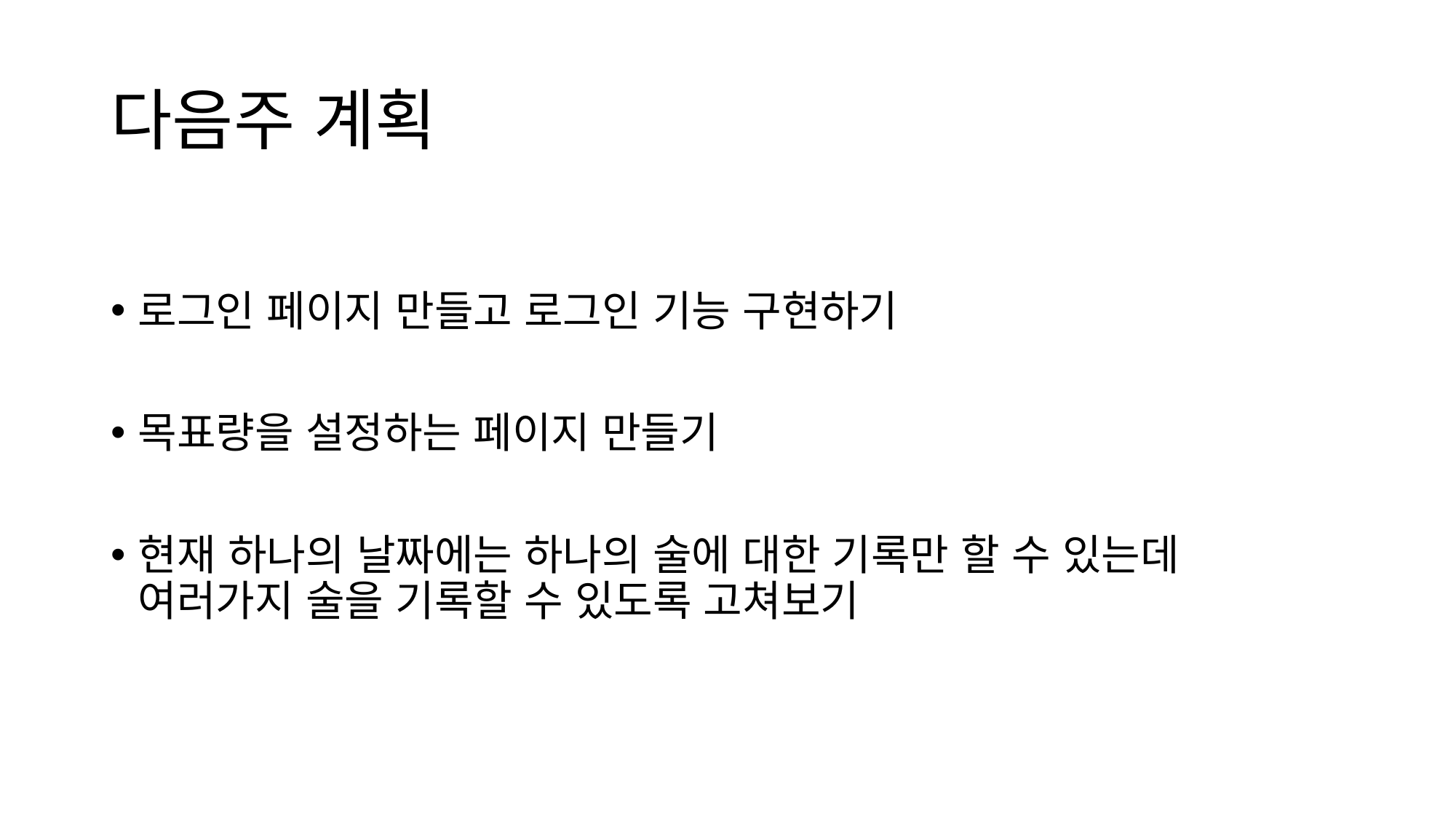

# 다음주 계획

로그인 페이지 만들고 로그인 기능 구현하기

목표량을 설정하는 페이지 만들기

현재 하나의 날짜에는 하나의 술에 대한 기록만 할 수 있는데 여러가지 술을 기록할 수 있도록 고쳐보기